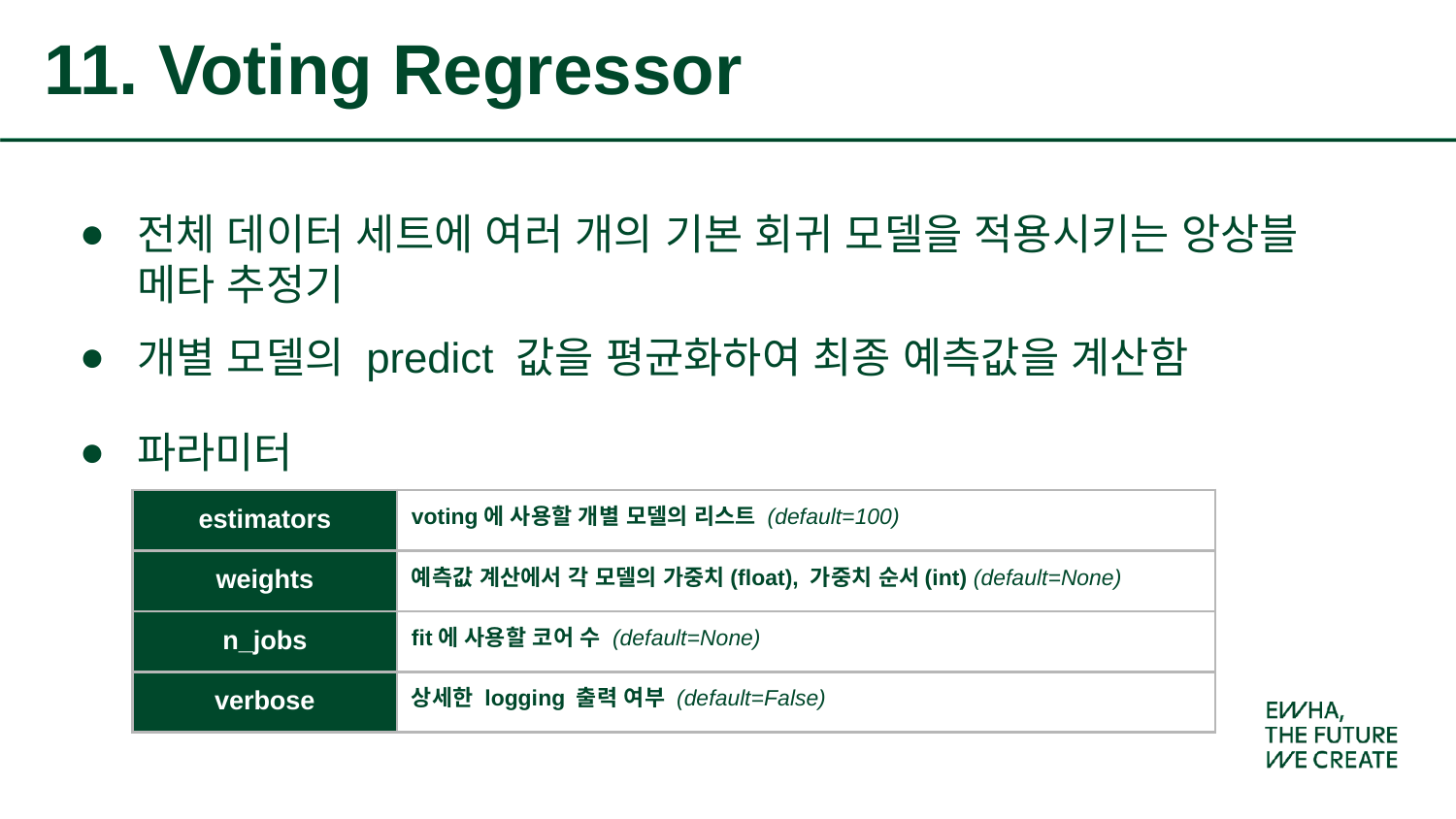

11. Voting Regressor
전체 데이터 세트에 여러 개의 기본 회귀 모델을 적용시키는 앙상블 메타 추정기

개별 모델의 predict 값을 평균화하여 최종 예측값을 계산함

파라미터
| estimators | voting에 사용할 개별 모델의 리스트 (default=100) |
| --- | --- |
| weights | 예측값 계산에서 각 모델의 가중치(float), 가중치 순서(int) (default=None) |
| n\_jobs | fit에 사용할 코어 수 (default=None) |
| verbose | 상세한 logging 출력 여부 (default=False) |